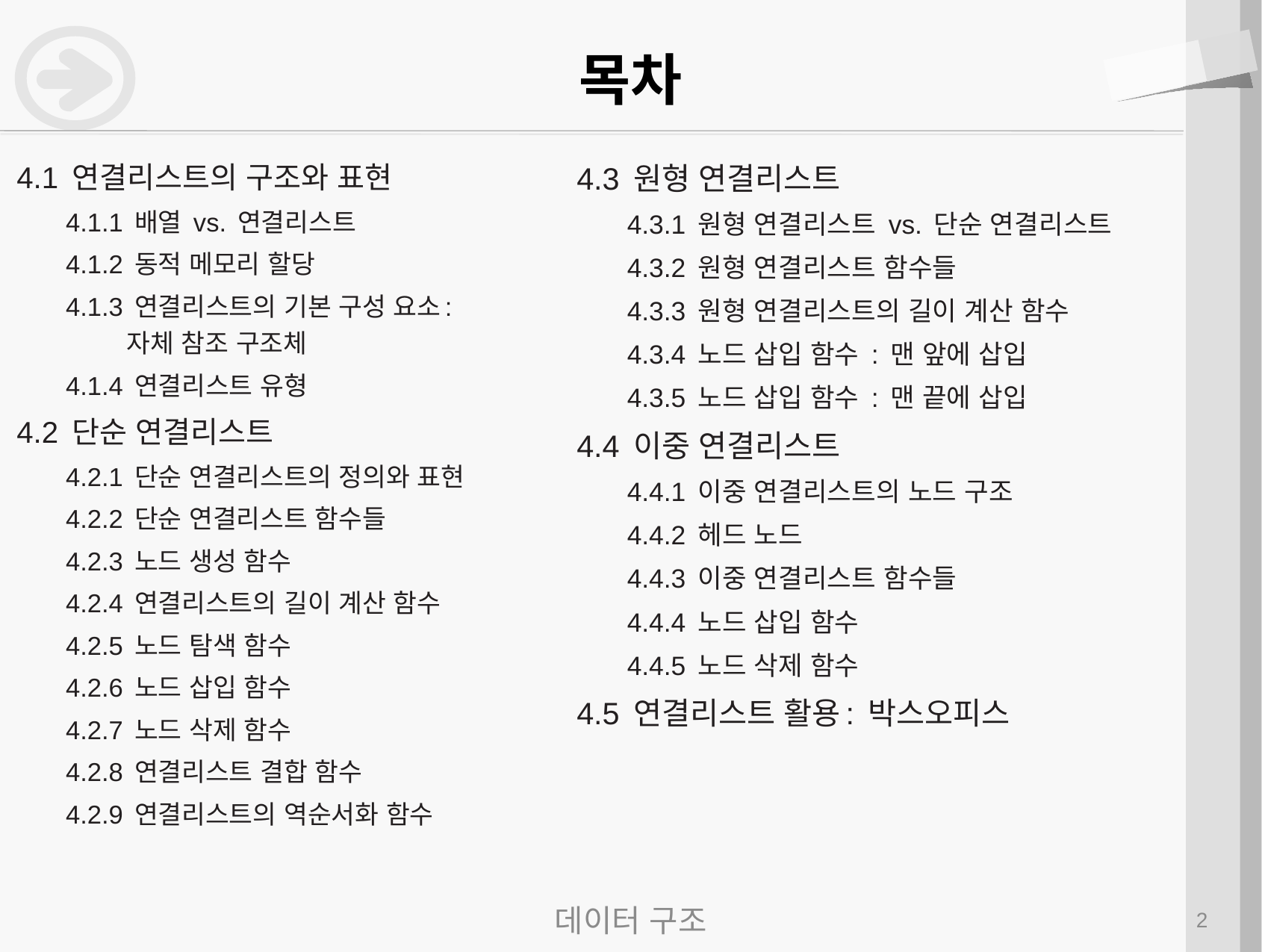

# 목차
4.1 연결리스트의 구조와 표현
4.1.1 배열 vs. 연결리스트
4.1.2 동적 메모리 할당
4.1.3 연결리스트의 기본 구성 요소:
        자체 참조 구조체
4.1.4 연결리스트 유형
4.2 단순 연결리스트
4.2.1 단순 연결리스트의 정의와 표현
4.2.2 단순 연결리스트 함수들
4.2.3 노드 생성 함수
4.2.4 연결리스트의 길이 계산 함수
4.2.5 노드 탐색 함수
4.2.6 노드 삽입 함수
4.2.7 노드 삭제 함수
4.2.8 연결리스트 결합 함수
4.2.9 연결리스트의 역순서화 함수
4.3 원형 연결리스트
4.3.1 원형 연결리스트 vs. 단순 연결리스트
4.3.2 원형 연결리스트 함수들
4.3.3 원형 연결리스트의 길이 계산 함수
4.3.4 노드 삽입 함수 : 맨 앞에 삽입
4.3.5 노드 삽입 함수 : 맨 끝에 삽입
4.4 이중 연결리스트
4.4.1 이중 연결리스트의 노드 구조
4.4.2 헤드 노드
4.4.3 이중 연결리스트 함수들
4.4.4 노드 삽입 함수
4.4.5 노드 삭제 함수
4.5 연결리스트 활용: 박스오피스
데이터 구조
2